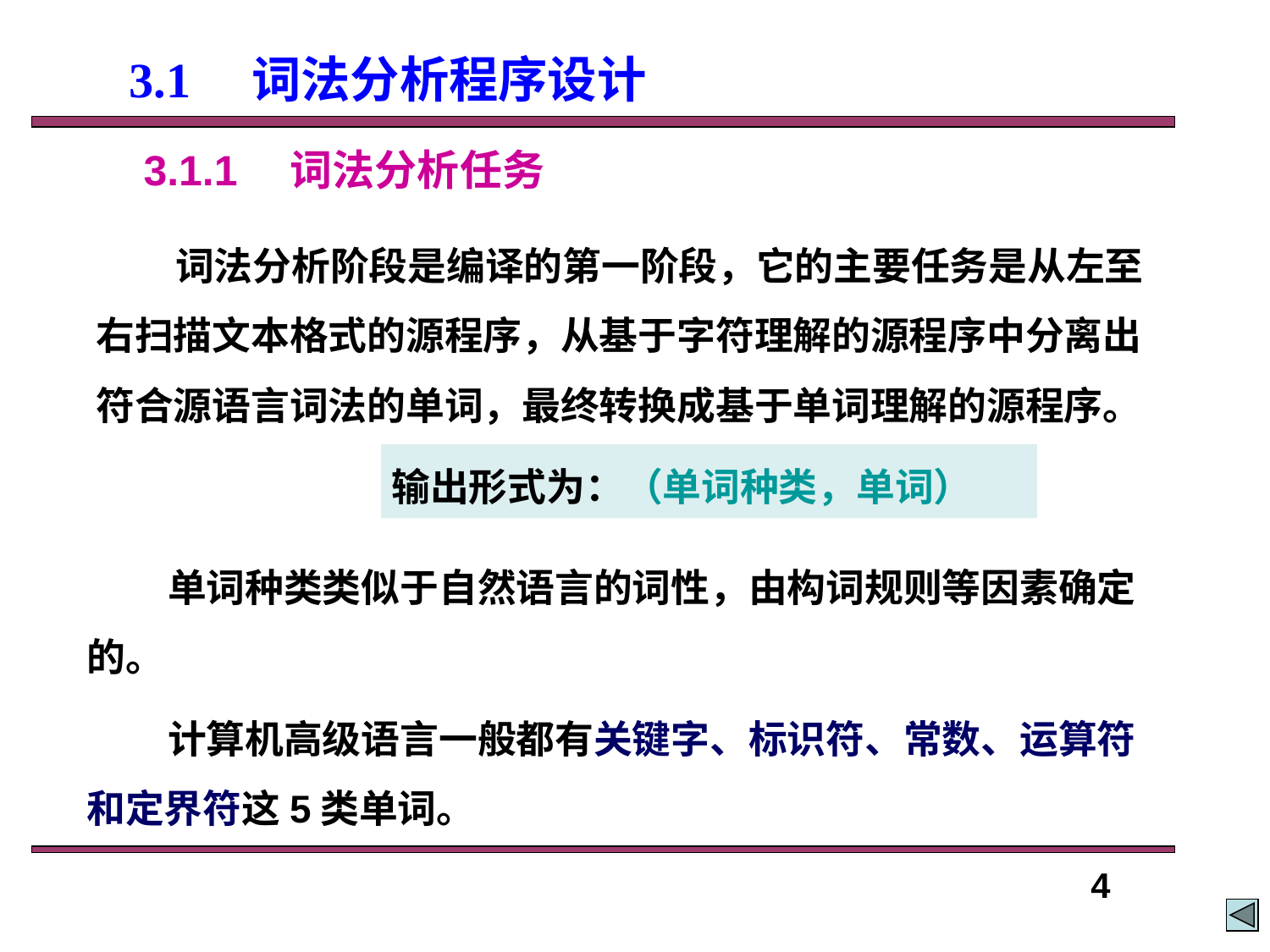

# 3.1　词法分析程序设计
3.1.1　词法分析任务
词法分析阶段是编译的第一阶段，它的主要任务是从左至右扫描文本格式的源程序，从基于字符理解的源程序中分离出符合源语言词法的单词，最终转换成基于单词理解的源程序。
    输出形式为：（单词种类，单词）
单词种类类似于自然语言的词性，由构词规则等因素确定的。
计算机高级语言一般都有关键字、标识符、常数、运算符和定界符这5类单词。

4